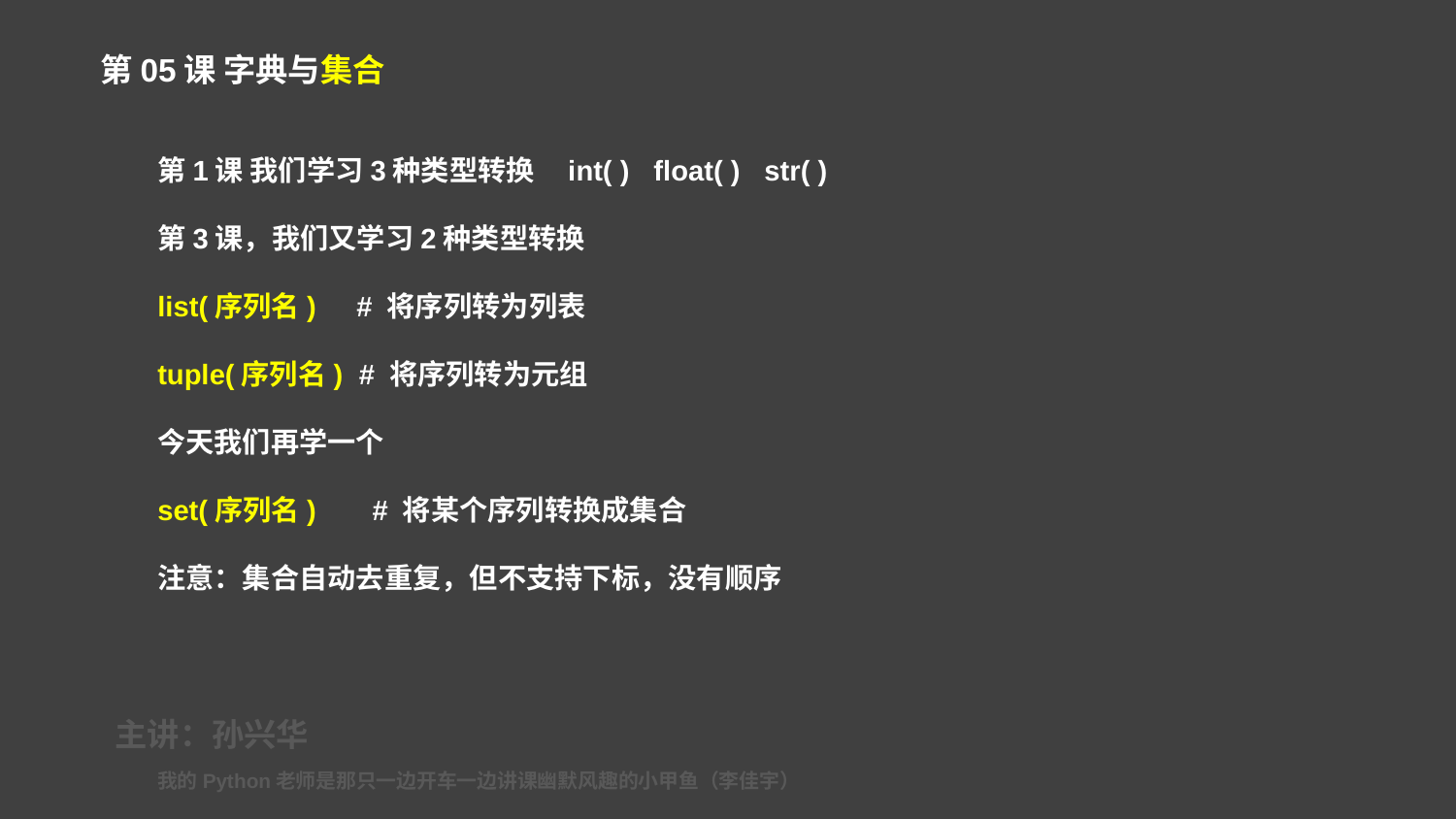

第05课 字典与集合
第1课 我们学习3种类型转换    int( )   float( )   str( )

第3课，我们又学习2种类型转换

list(序列名)     # 将序列转为列表

tuple(序列名)  # 将序列转为元组

今天我们再学一个

set(序列名)       # 将某个序列转换成集合

注意：集合自动去重复，但不支持下标，没有顺序